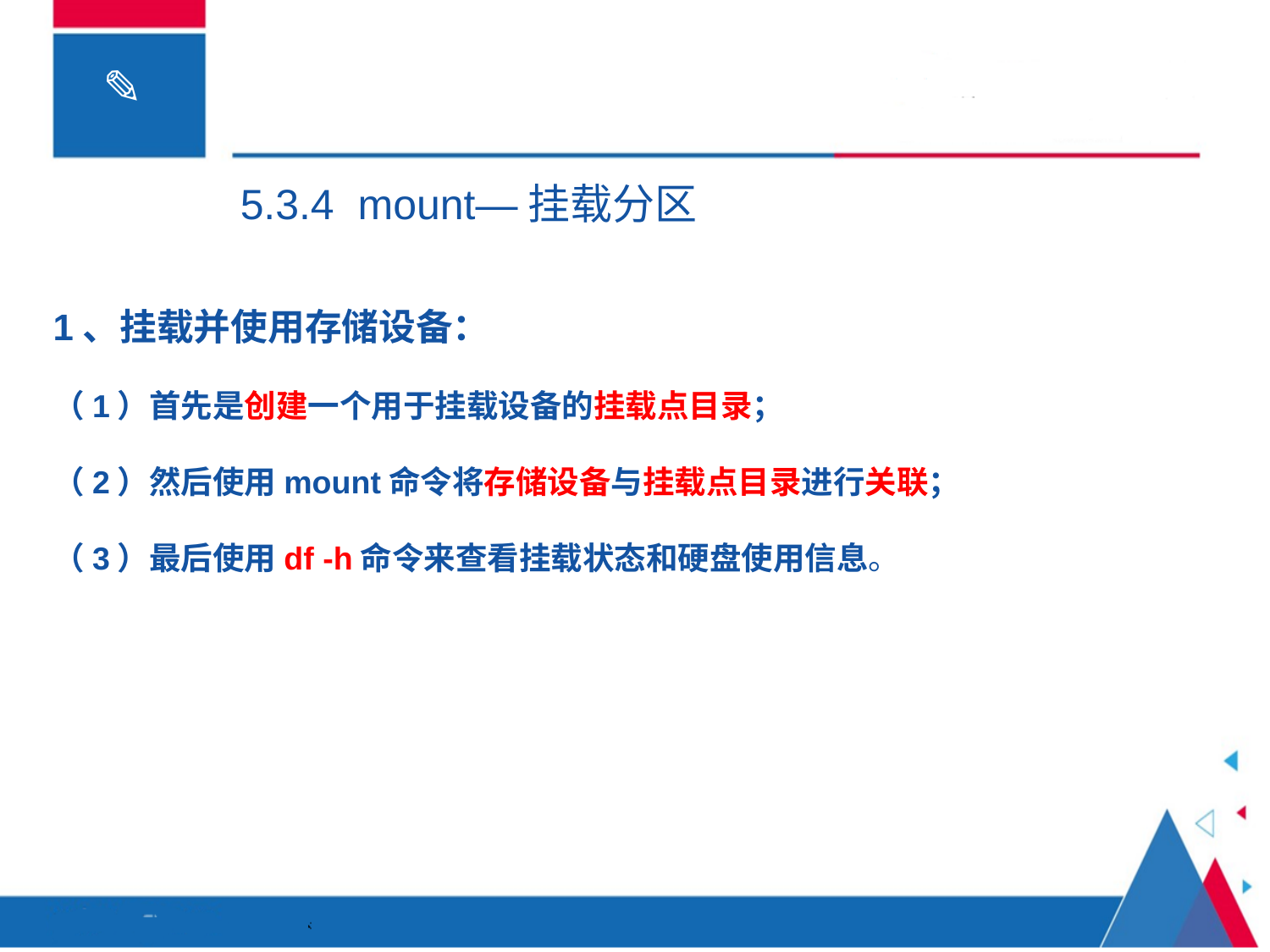

5.3.4  mount—挂载分区
1、挂载并使用存储设备：
（1）首先是创建一个用于挂载设备的挂载点目录；
（2）然后使用mount命令将存储设备与挂载点目录进行关联；
（3）最后使用df -h命令来查看挂载状态和硬盘使用信息。